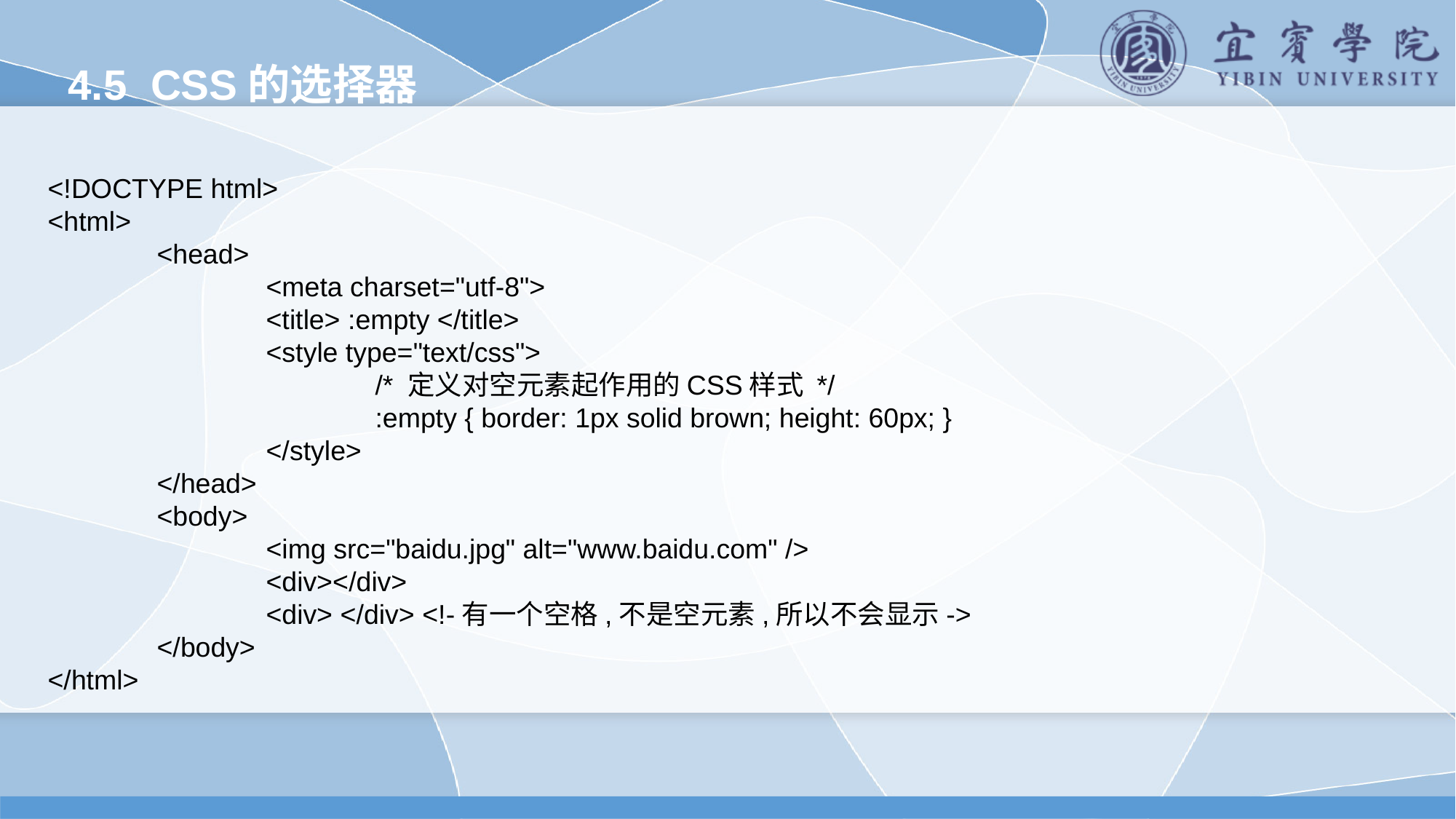

4.5  CSS的选择器
<!DOCTYPE html>
<html>
	<head>
		<meta charset="utf-8">
		<title> :empty </title>
		<style type="text/css">
			/* 定义对空元素起作用的CSS样式 */
			:empty { border: 1px solid brown; height: 60px; }
		</style>
	</head>
	<body>
		<img src="baidu.jpg" alt="www.baidu.com" />
		<div></div>
		<div> </div> <!-有一个空格,不是空元素,所以不会显示->
	</body>
</html>